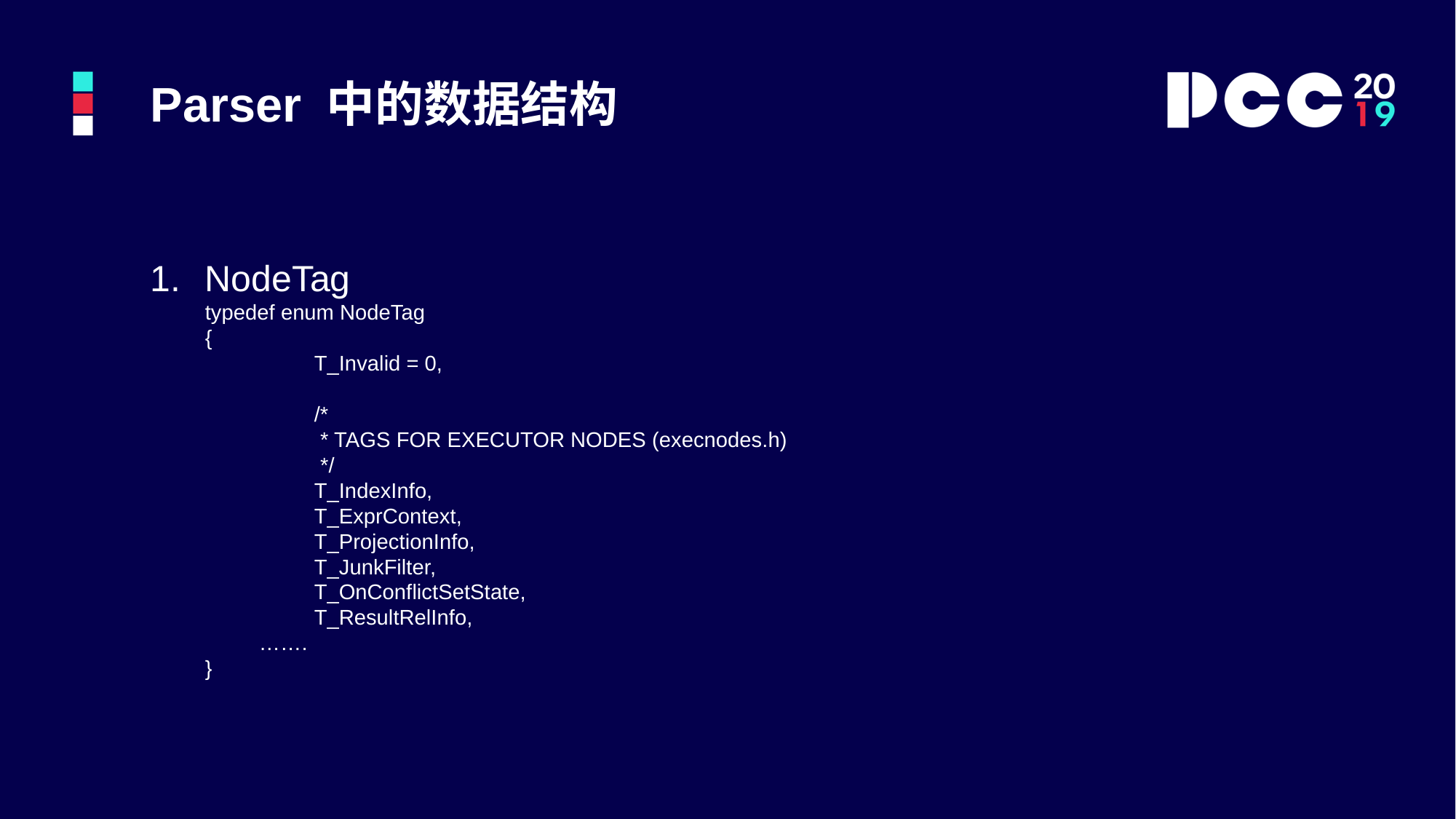

Parser 中的数据结构
NodeTag
typedef enum NodeTag
{
	T_Invalid = 0,

	/*
	 * TAGS FOR EXECUTOR NODES (execnodes.h)
	 */
	T_IndexInfo,
	T_ExprContext,
	T_ProjectionInfo,
	T_JunkFilter,
	T_OnConflictSetState,
	T_ResultRelInfo,
         …….
}